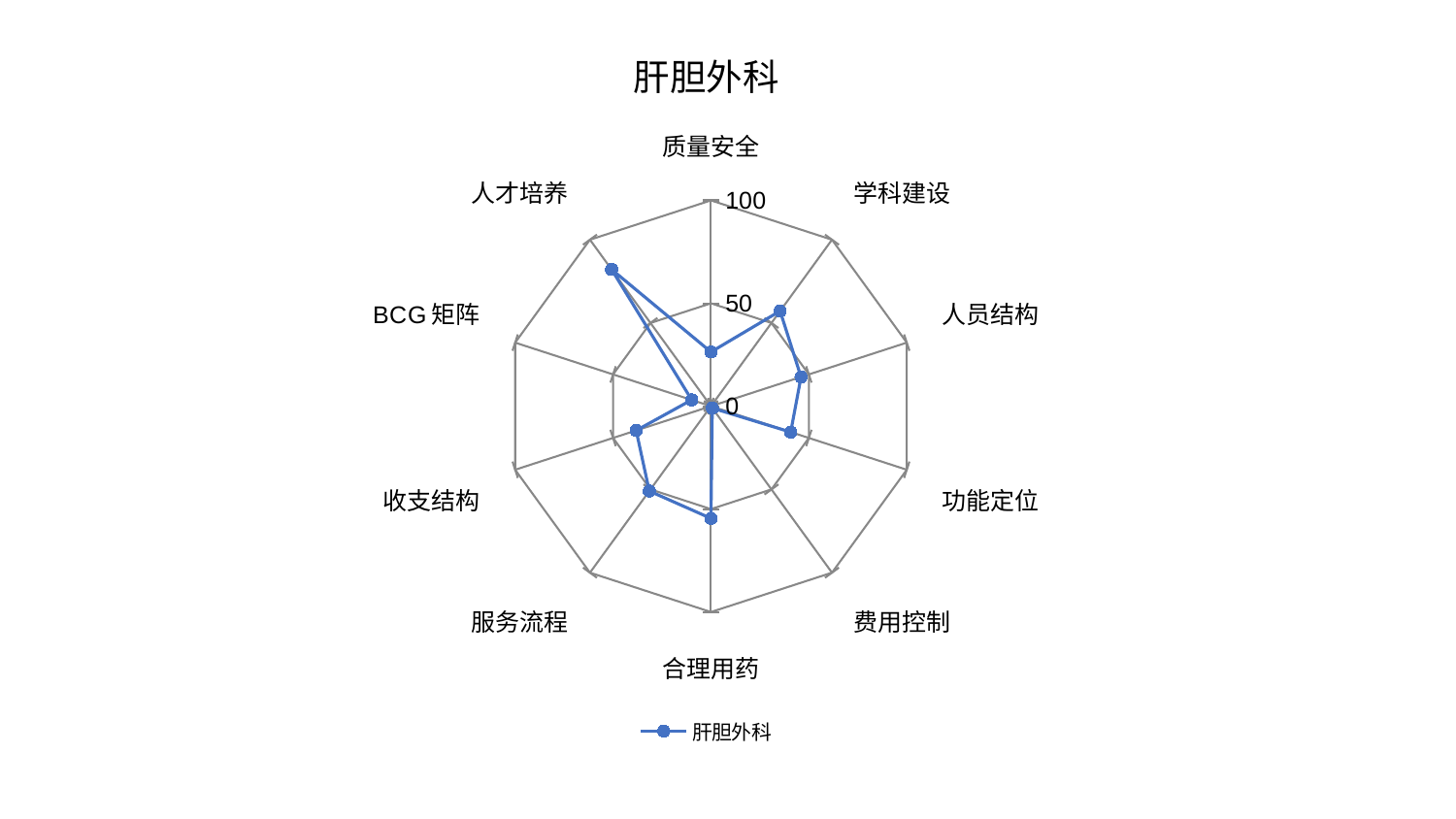

### Chart: 肝胆外科

| Category | 肝胆外科 |
|---|---|
| 质量安全 | 26.341886646446596 |
| 学科建设 | 57.16671502702316 |
| 人员结构 | 46.015122138656565 |
| 功能定位 | 40.731419651925385 |
| 费用控制 | 1.1359493676661399 |
| 合理用药 | 54.53098751308584 |
| 服务流程 | 50.9746631844492 |
| 收支结构 | 38.223431575680756 |
| BCG矩阵 | 9.846627232439372 |
| 人才培养 | 82.14926414413559 |
115